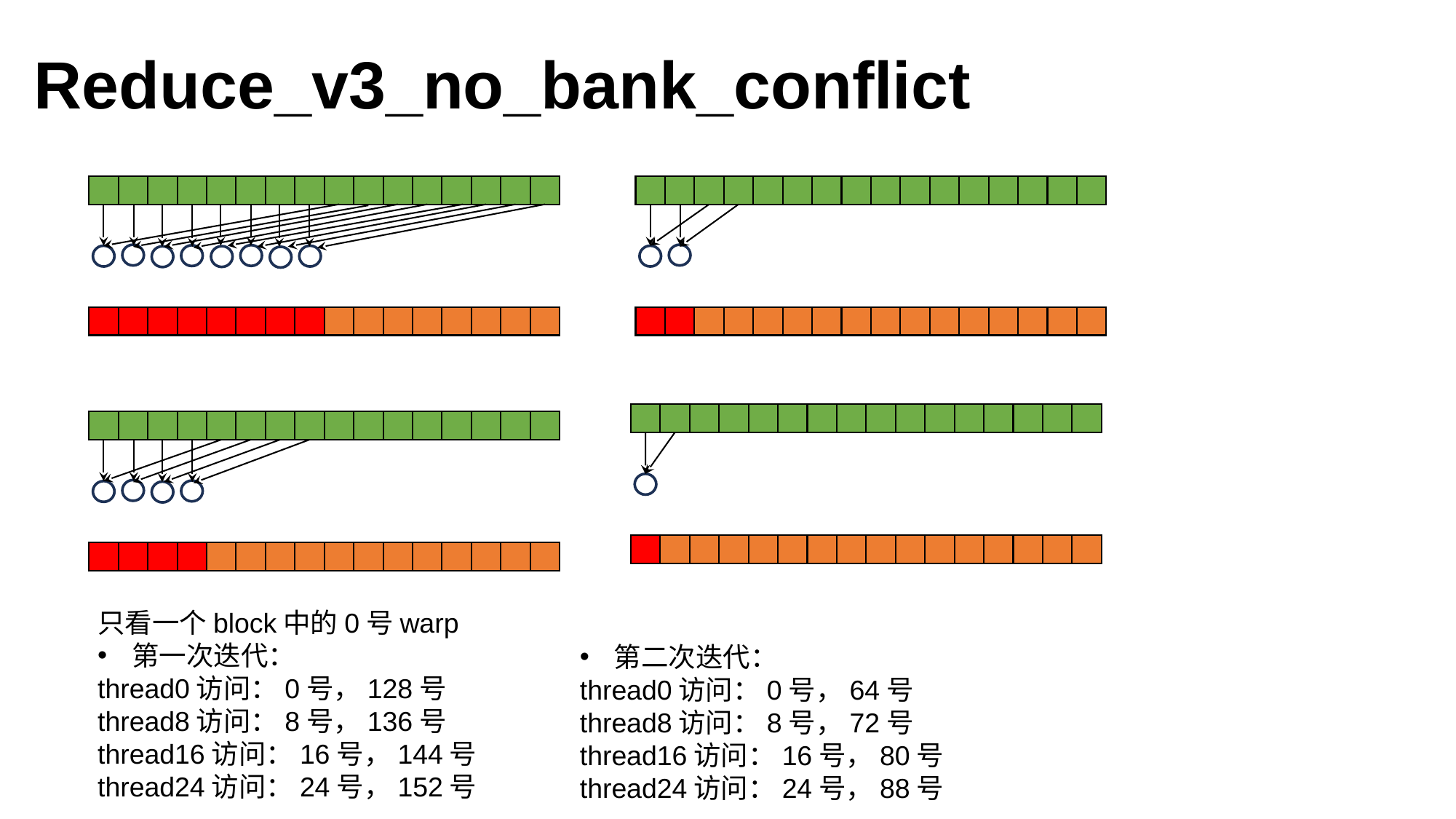

# Reduce_v3_no_bank_conflict

只看一个block中的0号warp
第一次迭代：
thread0访问：0号，128号
thread8访问：8号，136号
thread16访问：16号，144号
thread24访问：24号，152号
第二次迭代：
thread0访问：0号，64号
thread8访问：8号，72号
thread16访问：16号，80号
thread24访问：24号，88号